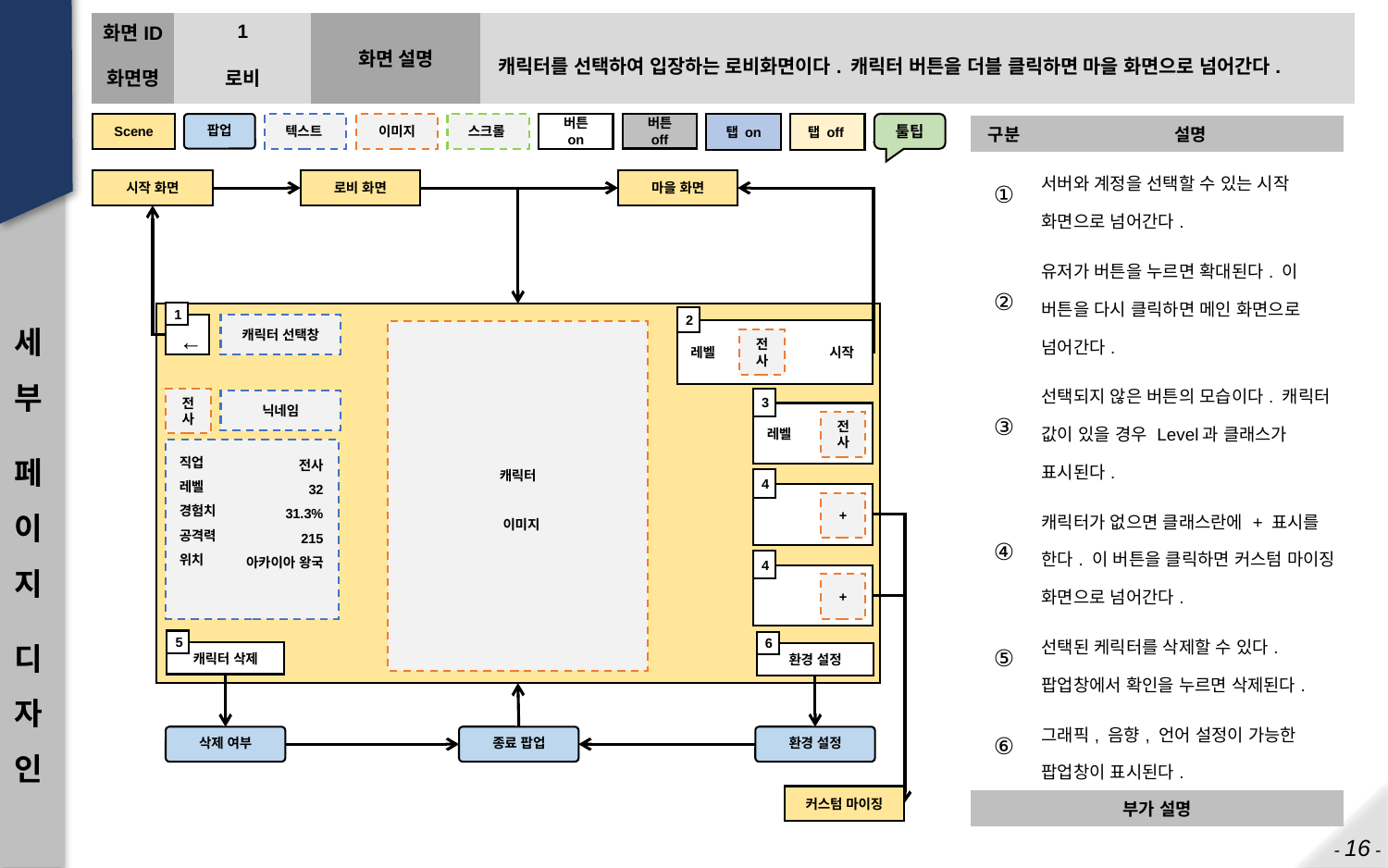

| 화면ID | 1 | 화면 설명 | 캐릭터를 선택하여 입장하는 로비화면이다. 캐릭터 버튼을 더블 클릭하면 마을 화면으로 넘어간다. |
| --- | --- | --- | --- |
| 화면명 | 로비 |  |  |
| 구분 | 설명 |
| --- | --- |
| ① | 서버와 계정을 선택할 수 있는 시작 화면으로 넘어간다. |
| ② | 유저가 버튼을 누르면 확대된다. 이 버튼을 다시 클릭하면 메인 화면으로 넘어간다. |
| ③ | 선택되지 않은 버튼의 모습이다. 캐릭터 값이 있을 경우 Level과 클래스가 표시된다. |
| ④ | 캐릭터가 없으면 클래스란에 + 표시를 한다. 이 버튼을 클릭하면 커스텀 마이징 화면으로 넘어간다. |
| ⑤ | 선택된 케릭터를 삭제할 수 있다. 팝업창에서 확인을 누르면 삭제된다. |
| ⑥ | 그래픽, 음향, 언어 설정이 가능한 팝업창이 표시된다. |
| 부가 설명 |  |
|  |  |
시작 화면
로비 화면
마을 화면
세부
페이지
디자인
1
←

2
레벨                     	시작
전사
캐릭터 선택창
캐릭터

 이미지
전사
3
레벨
전사
닉네임
직업
레벨
경험치
공격력
위치

전사
32
31.3%
215
아카이아 왕국
4

+
4

+
5
캐릭터 삭제
6
환경 설정
삭제 여부
종료 팝업
환경 설정
커스텀 마이징